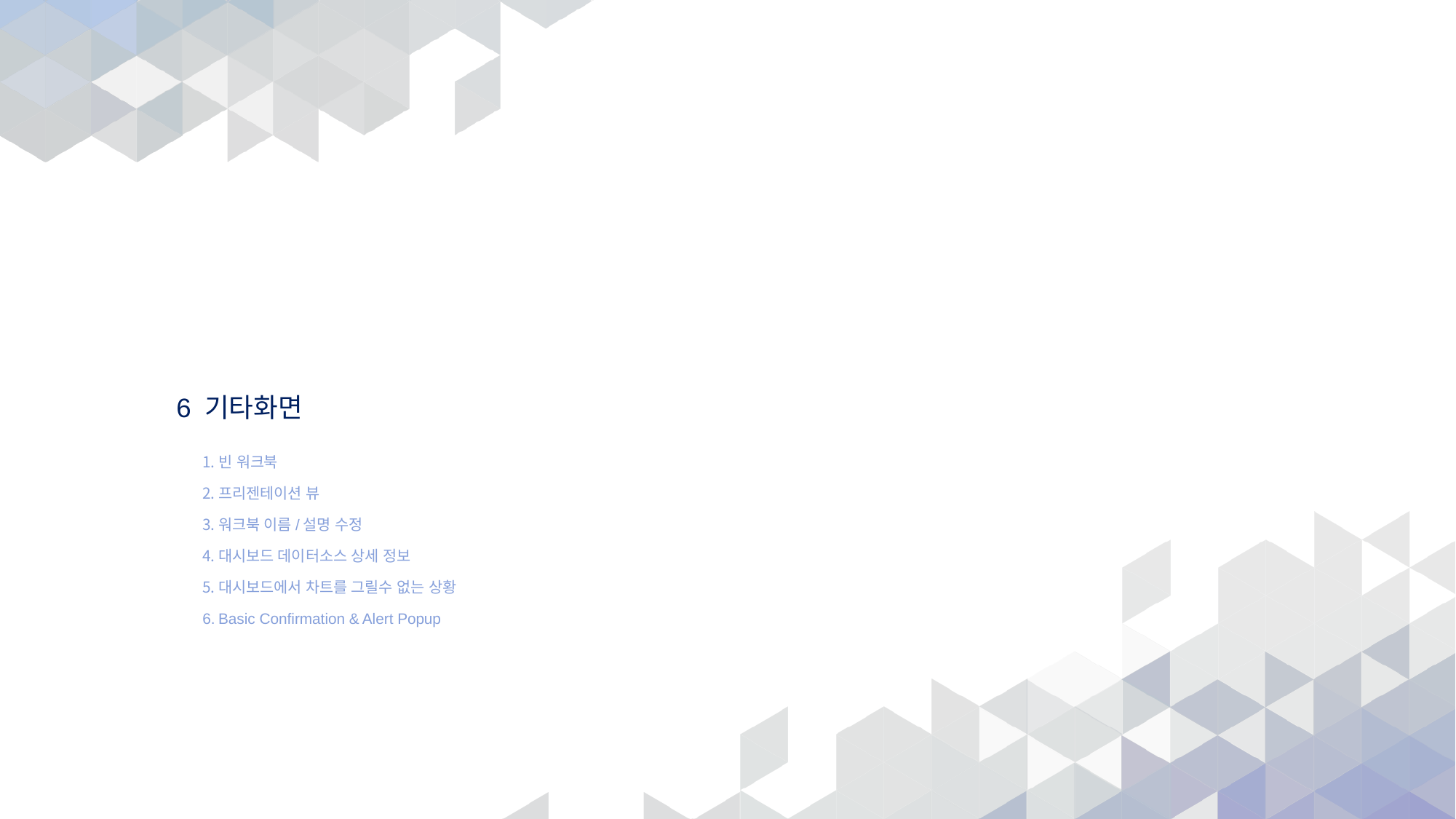

# 6 기타화면
빈 워크북
프리젠테이션 뷰
워크북 이름/설명 수정
대시보드 데이터소스 상세 정보
대시보드에서 차트를 그릴수 없는 상황
Basic Confirmation & Alert Popup